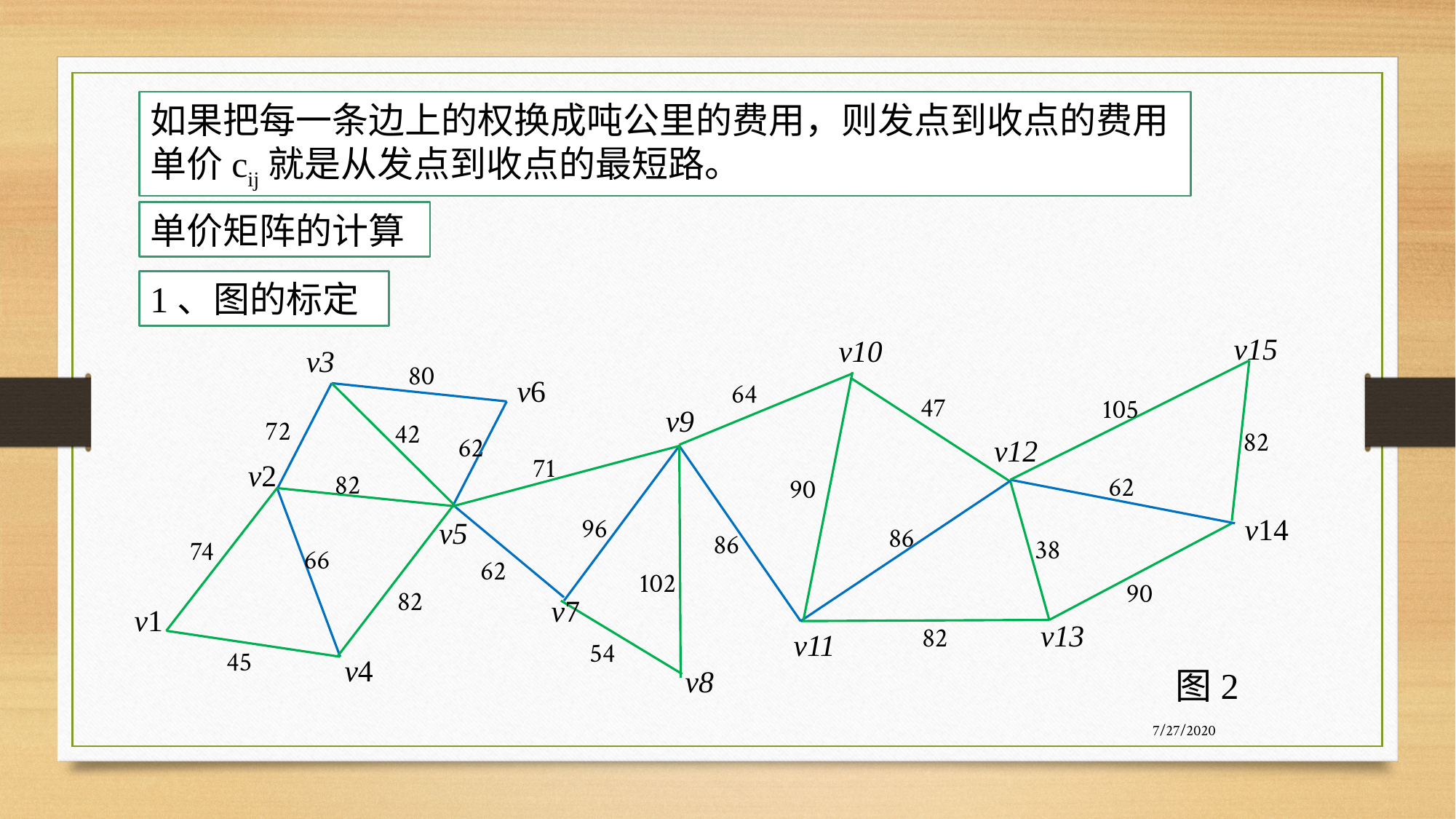

如果把每一条边上的权换成吨公里的费用，则发点到收点的费用单价cij就是从发点到收点的最短路。
单价矩阵的计算
1、图的标定
v15
v10
v3
80
64
47
105
v9
72
42
82
62
v12
71
82
62
90
96
v5
86
86
38
74
66
62
102
90
82
v1
v13
82
v11
54
45
v8
图2
v6
v2
v7
v14
v4

7/27/2020